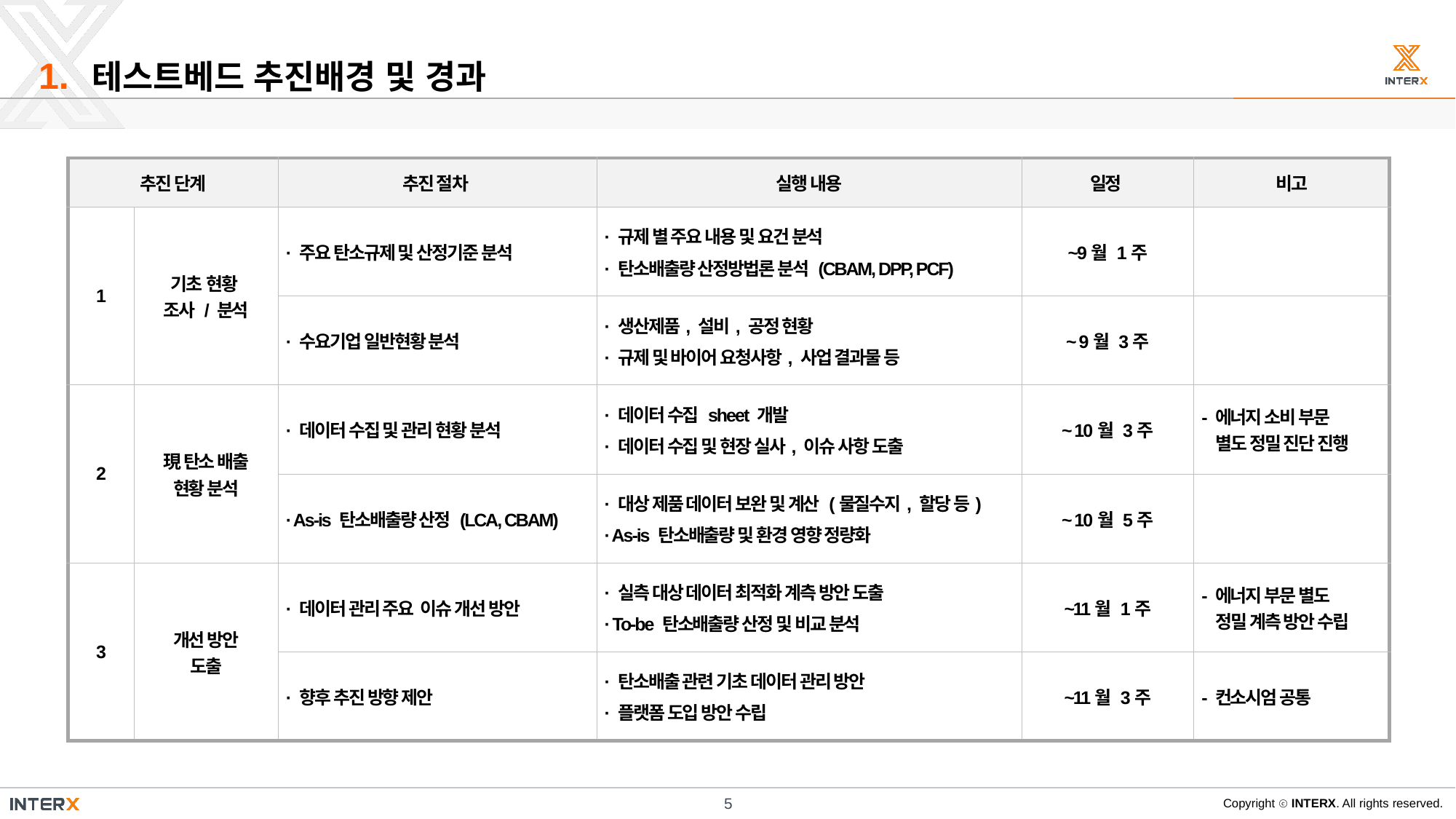

1.
테스트베드 추진배경 및 경과
| 추진 단계 |  | 추진 절차 | 실행 내용 | 일정 | 비고 |
| --- | --- | --- | --- | --- | --- |
| 1 | 기초 현황 조사 / 분석 | · 주요 탄소규제 및 산정기준 분석 | · 규제 별 주요 내용 및 요건 분석 · 탄소배출량 산정방법론 분석 (CBAM, DPP, PCF) | ~9월 1주 |  |
|  |  | · 수요기업 일반현황 분석 | · 생산제품, 설비, 공정 현황 · 규제 및 바이어 요청사항, 사업 결과물 등 | ~ 9월 3주 |  |
| 2 | 現 탄소 배출 현황 분석 | · 데이터 수집 및 관리 현황 분석 | · 데이터 수집 sheet 개발 · 데이터 수집 및 현장 실사, 이슈 사항 도출 | ~ 10월 3주 | - 에너지 소비 부문 별도 정밀 진단 진행 |
|  |  | · As-is 탄소배출량 산정 (LCA, CBAM) | · 대상 제품 데이터 보완 및 계산 (물질수지, 할당 등) · As-is 탄소배출량 및 환경 영향 정량화 | ~ 10월 5주 |  |
| 3 | 개선 방안 도출 | · 데이터 관리 주요 이슈 개선 방안 | · 실측 대상 데이터 최적화 계측 방안 도출 · To-be 탄소배출량 산정 및 비교 분석 | ~11월 1주 | - 에너지 부문 별도 정밀 계측 방안 수립 |
|  |  | · 향후 추진 방향 제안 | · 탄소배출 관련 기초 데이터 관리 방안 · 플랫폼 도입 방안 수립 | ~11월 3주 | - 컨소시엄 공통 |